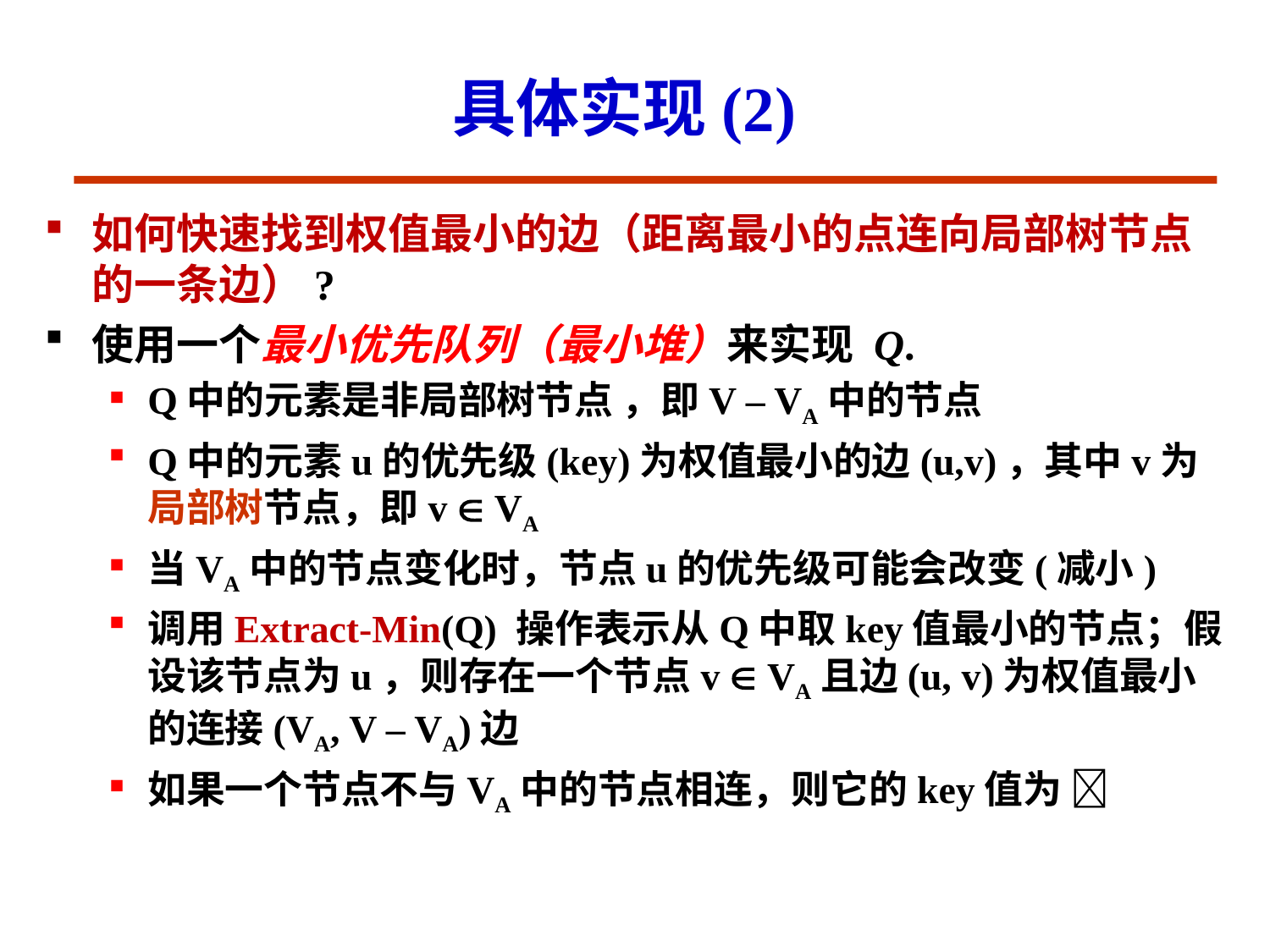

# 具体实现(2)
如何快速找到权值最小的边（距离最小的点连向局部树节点的一条边）?
使用一个最小优先队列（最小堆）来实现 Q.
Q中的元素是非局部树节点 ，即V – VA中的节点
Q中的元素u的优先级(key)为权值最小的边(u,v)，其中v为局部树节点，即v ∈ VA
当VA中的节点变化时，节点u的优先级可能会改变(减小)
调用Extract-Min(Q) 操作表示从Q中取key值最小的节点；假设该节点为u，则存在一个节点v ∈ VA且边(u, v)为权值最小的连接(VA, V – VA)边
如果一个节点不与VA中的节点相连，则它的key值为 ∞